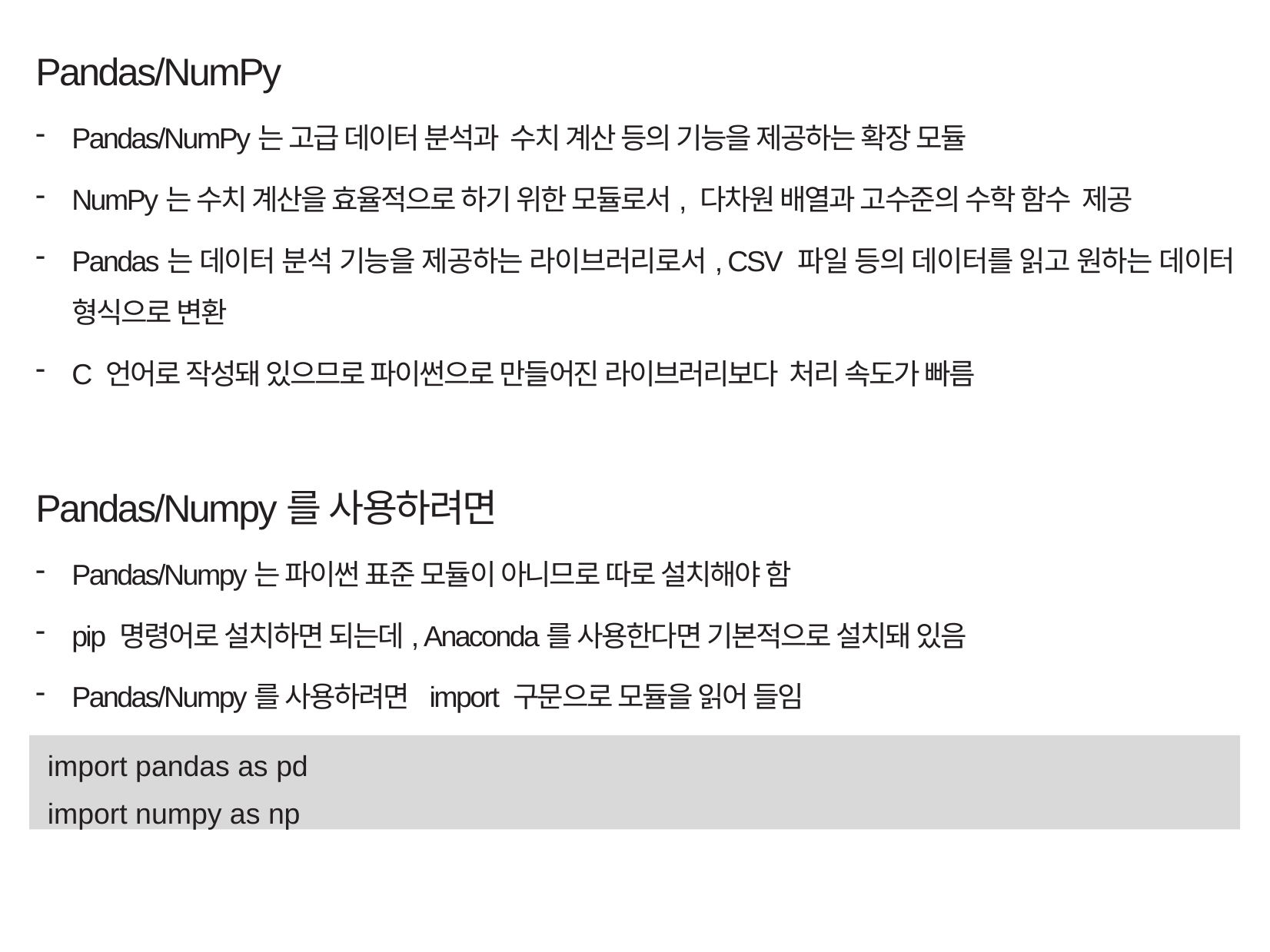

Pandas/NumPy
Pandas/NumPy는 고급 데이터 분석과  수치 계산 등의 기능을 제공하는 확장 모듈
NumPy는 수치 계산을 효율적으로 하기 위한 모듈로서, 다차원 배열과 고수준의 수학 함수  제공
Pandas는 데이터 분석 기능을 제공하는 라이브러리로서, CSV 파일 등의 데이터를 읽고 원하는 데이터 형식으로 변환
C 언어로 작성돼 있으므로 파이썬으로 만들어진 라이브러리보다  처리 속도가 빠름

Pandas/Numpy를 사용하려면
Pandas/Numpy는 파이썬 표준 모듈이 아니므로 따로 설치해야 함
pip 명령어로 설치하면 되는데, Anaconda를 사용한다면 기본적으로 설치돼 있음
Pandas/Numpy를 사용하려면  import 구문으로 모듈을 읽어 들임
import pandas as pd
import numpy as np